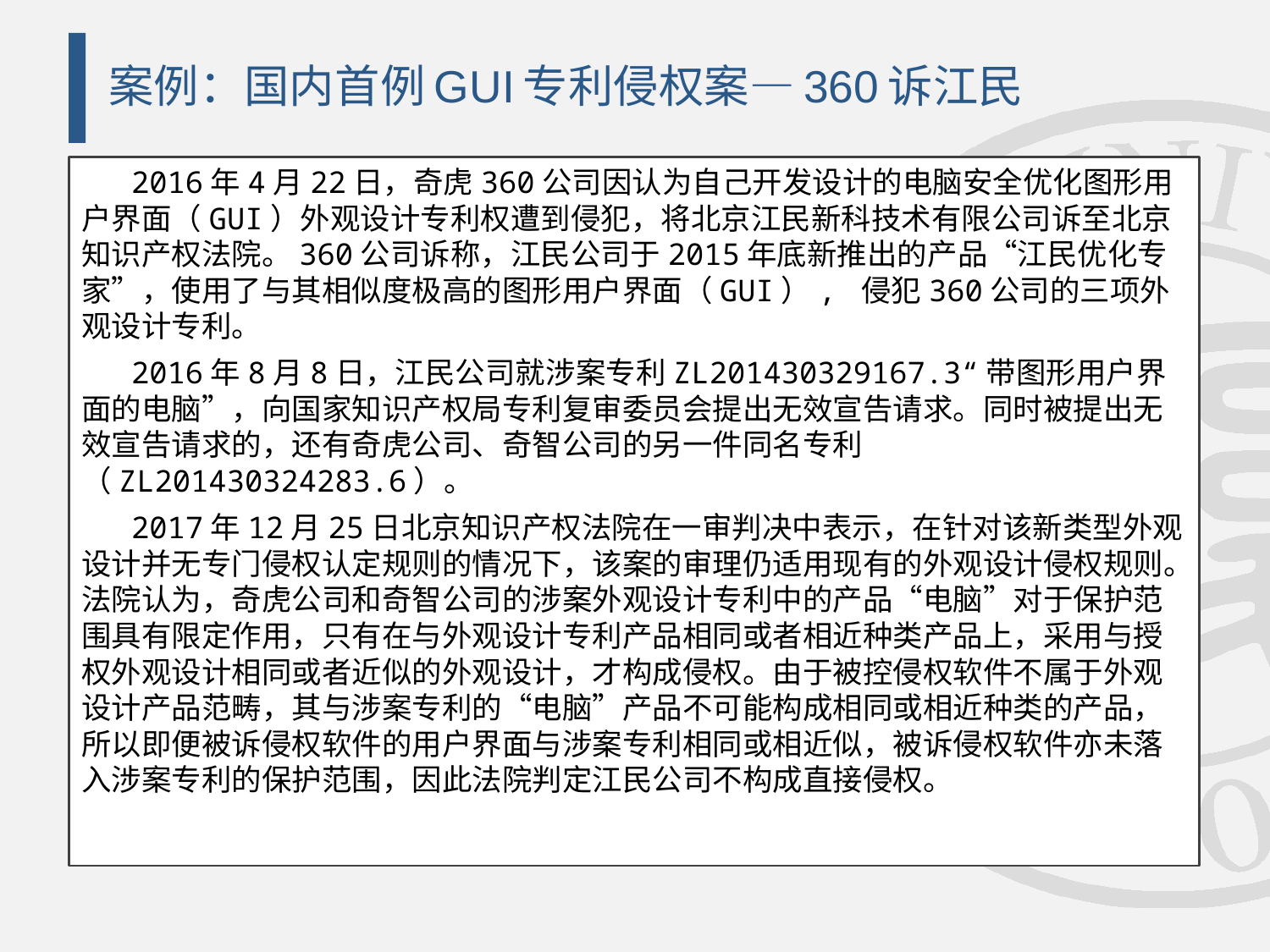

# 案例：国内首例GUI专利侵权案—360诉江民
2016年4月22日，奇虎360公司因认为自己开发设计的电脑安全优化图形用户界面（GUI）外观设计专利权遭到侵犯，将北京江民新科技术有限公司诉至北京知识产权法院。360公司诉称，江民公司于2015年底新推出的产品“江民优化专家”，使用了与其相似度极高的图形用户界面（GUI）, 侵犯360公司的三项外观设计专利。
2016年8月8日，江民公司就涉案专利ZL201430329167.3“带图形用户界面的电脑”，向国家知识产权局专利复审委员会提出无效宣告请求。同时被提出无效宣告请求的，还有奇虎公司、奇智公司的另一件同名专利（ZL201430324283.6）。
2017年12月25日北京知识产权法院在一审判决中表示，在针对该新类型外观设计并无专门侵权认定规则的情况下，该案的审理仍适用现有的外观设计侵权规则。法院认为，奇虎公司和奇智公司的涉案外观设计专利中的产品“电脑”对于保护范围具有限定作用，只有在与外观设计专利产品相同或者相近种类产品上，采用与授权外观设计相同或者近似的外观设计，才构成侵权。由于被控侵权软件不属于外观设计产品范畴，其与涉案专利的“电脑”产品不可能构成相同或相近种类的产品，所以即便被诉侵权软件的用户界面与涉案专利相同或相近似，被诉侵权软件亦未落入涉案专利的保护范围，因此法院判定江民公司不构成直接侵权。